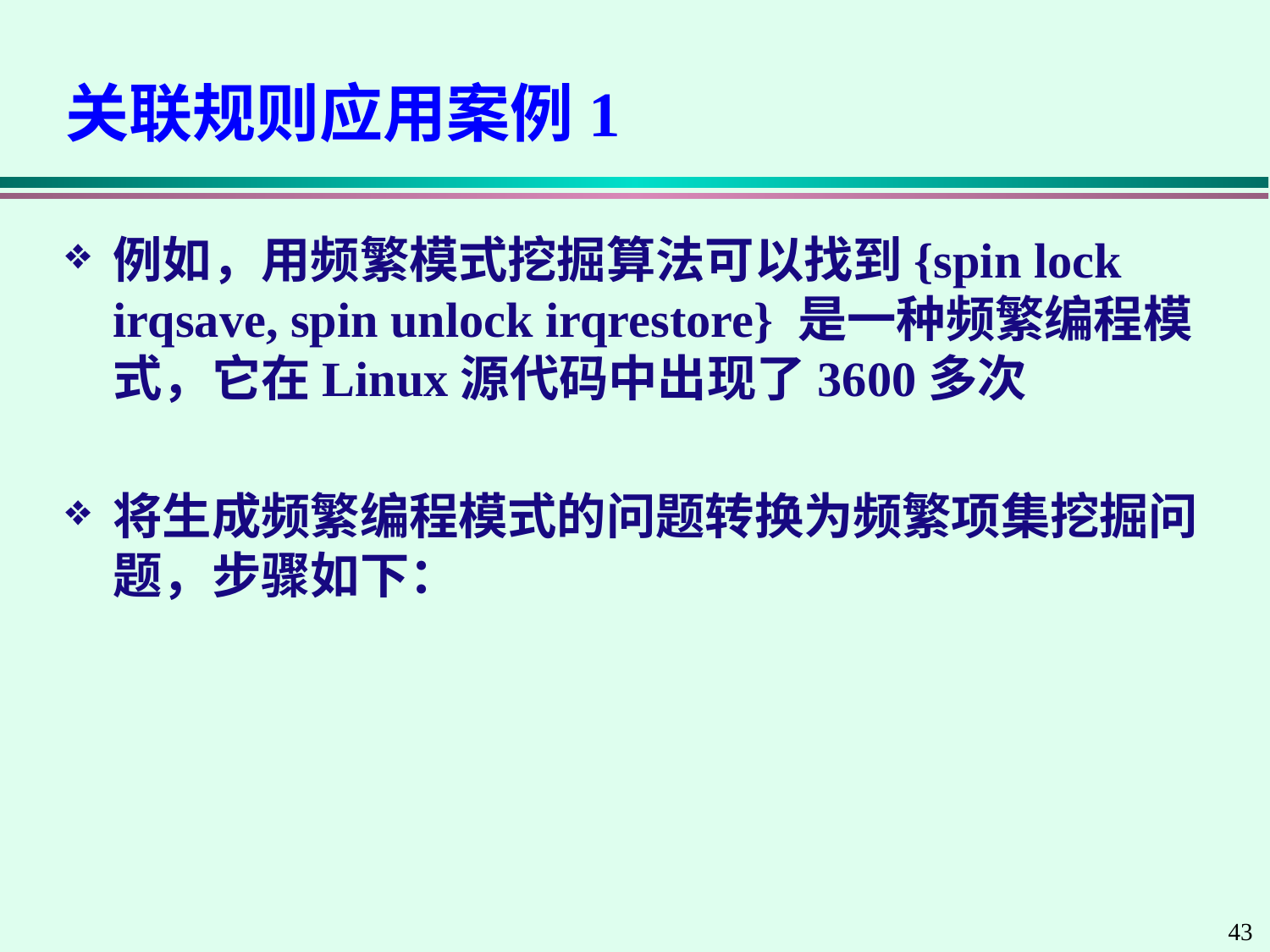

# 关联规则应用案例1
例如，用频繁模式挖掘算法可以找到{spin lock irqsave, spin unlock irqrestore} 是一种频繁编程模式，它在Linux源代码中出现了3600多次

将生成频繁编程模式的问题转换为频繁项集挖掘问题，步骤如下：